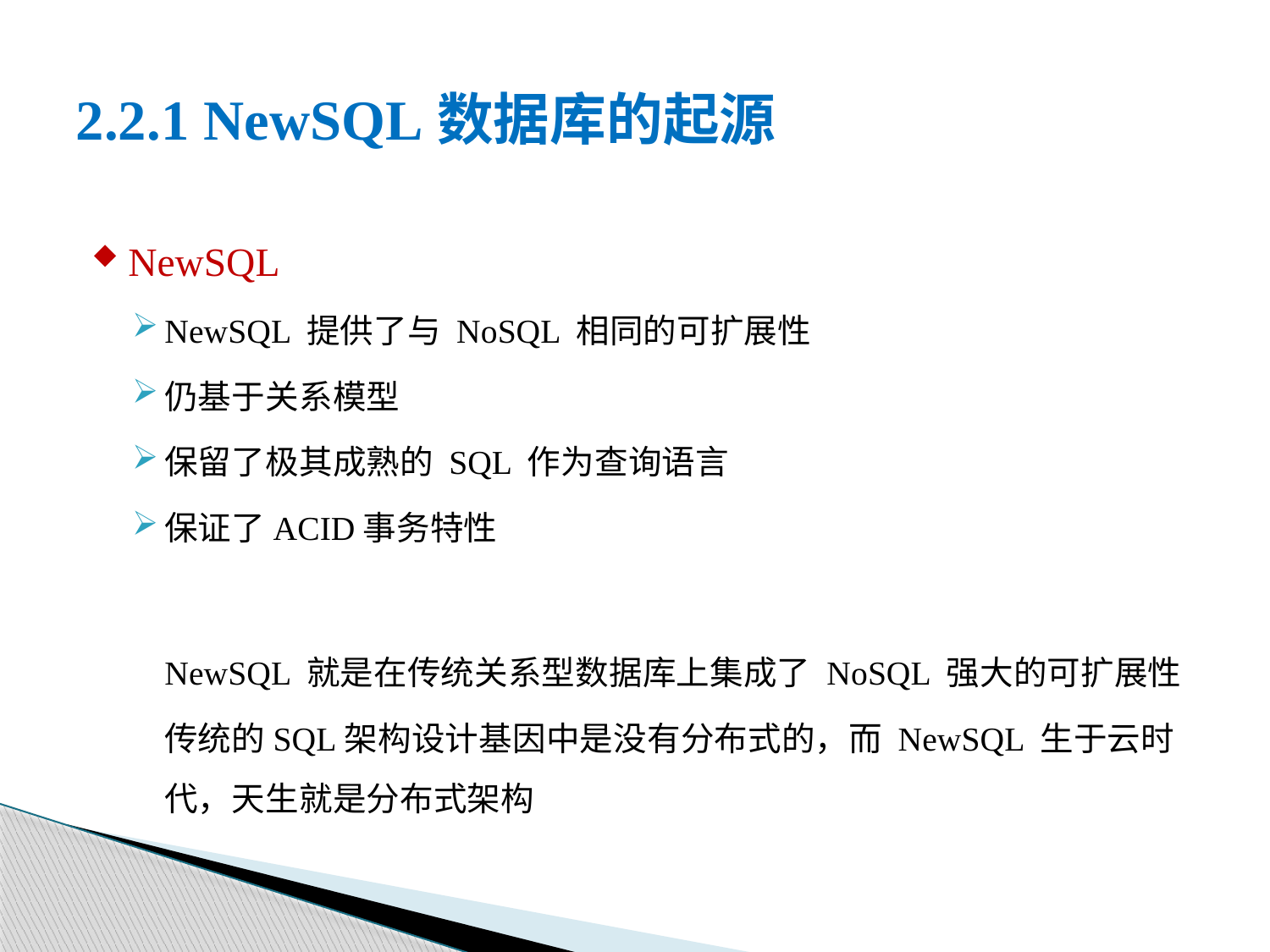

# 2.2.1 NewSQL数据库的起源
NewSQL
NewSQL 提供了与 NoSQL 相同的可扩展性
仍基于关系模型
保留了极其成熟的 SQL 作为查询语言
保证了ACID事务特性

NewSQL 就是在传统关系型数据库上集成了 NoSQL 强大的可扩展性
传统的SQL架构设计基因中是没有分布式的，而 NewSQL 生于云时代，天生就是分布式架构